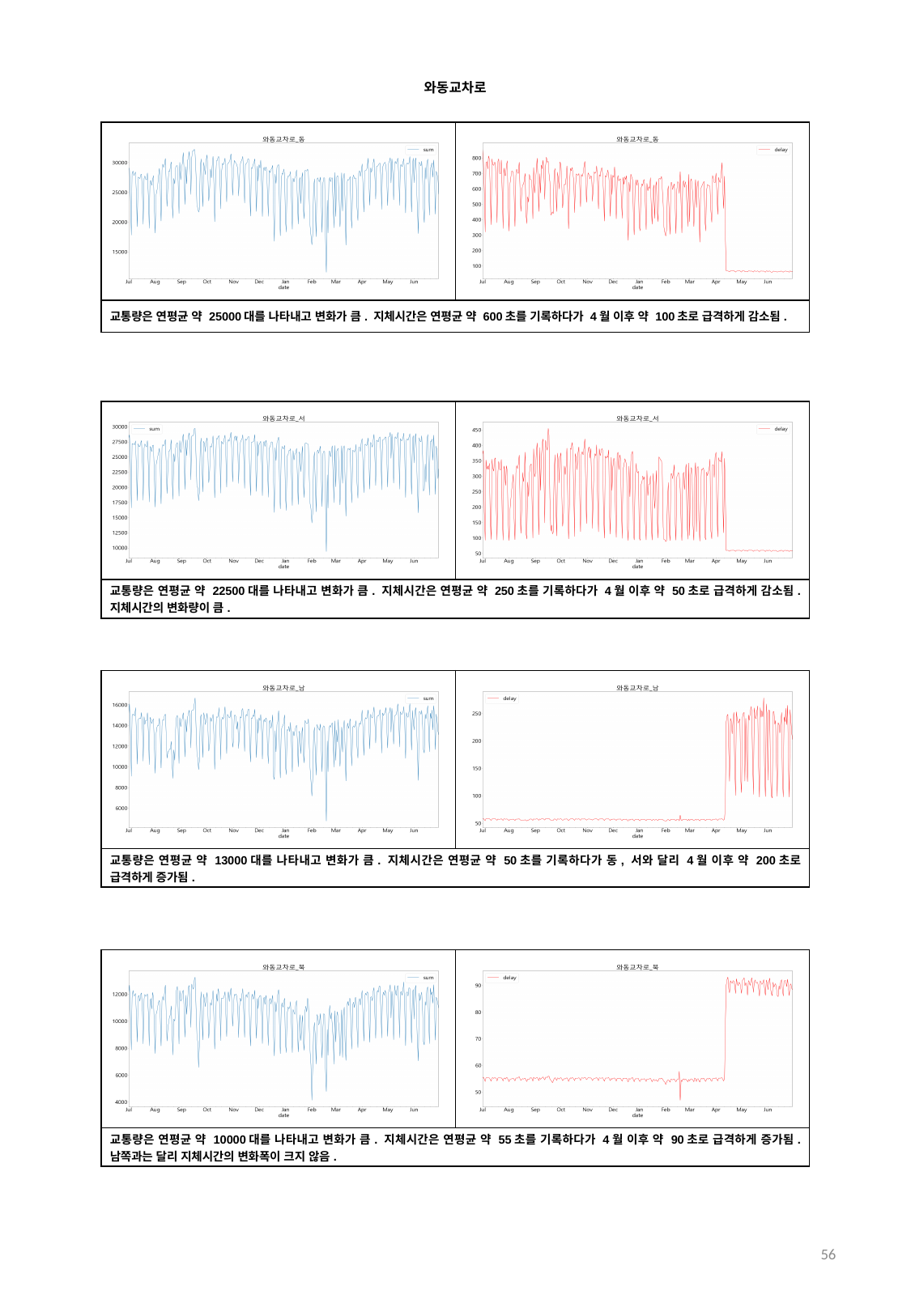

와동교차로
|  |  |
| --- | --- |
| 교통량은 연평균 약 25000대를 나타내고 변화가 큼. 지체시간은 연평균 약 600초를 기록하다가 4월 이후 약 100초로 급격하게 감소됨. |  |
|  |  |
| --- | --- |
| 교통량은 연평균 약 22500대를 나타내고 변화가 큼. 지체시간은 연평균 약 250초를 기록하다가 4월 이후 약 50초로 급격하게 감소됨. 지체시간의 변화량이 큼. |  |
|  |  |
| --- | --- |
| 교통량은 연평균 약 13000대를 나타내고 변화가 큼. 지체시간은 연평균 약 50초를 기록하다가 동, 서와 달리 4월 이후 약 200초로 급격하게 증가됨. |  |
|  |  |
| --- | --- |
| 교통량은 연평균 약 10000대를 나타내고 변화가 큼. 지체시간은 연평균 약 55초를 기록하다가 4월 이후 약 90초로 급격하게 증가됨. 남쪽과는 달리 지체시간의 변화폭이 크지 않음. |  |
56